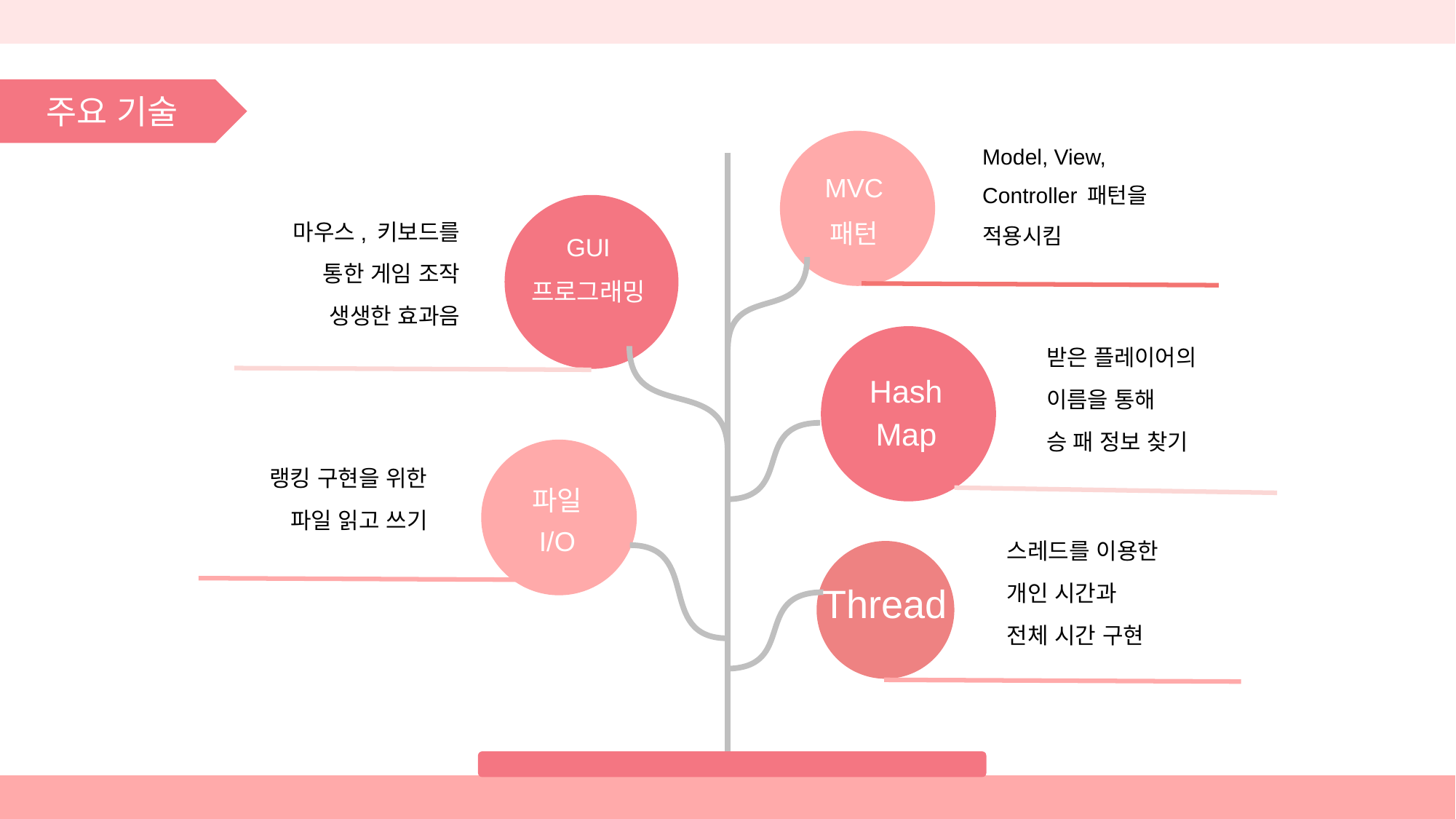

주요 기술
Model, View,
Controller 패턴을
적용시킴
MVC
패턴
마우스, 키보드를
통한 게임 조작
생생한 효과음
GUI
프로그래밍
받은 플레이어의
이름을 통해
승 패 정보 찾기
Hash
Map
랭킹 구현을 위한
 파일 읽고 쓰기
파일
I/O
스레드를 이용한
개인 시간과
전체 시간 구현
Thread